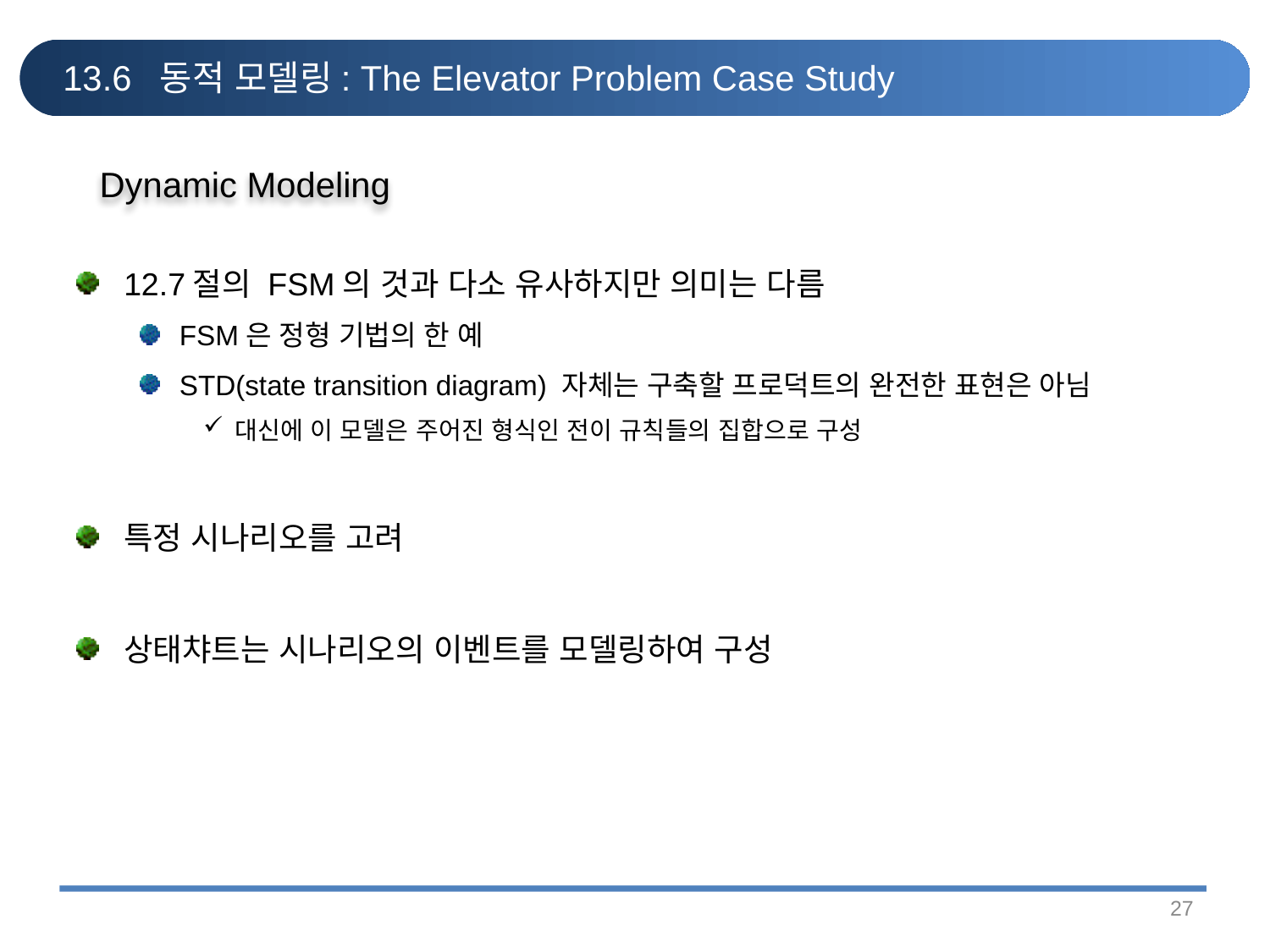

# 13.6  동적 모델링: The Elevator Problem Case Study
Dynamic Modeling
12.7절의 FSM의 것과 다소 유사하지만 의미는 다름
FSM은 정형 기법의 한 예
STD(state transition diagram) 자체는 구축할 프로덕트의 완전한 표현은 아님
대신에 이 모델은 주어진 형식인 전이 규칙들의 집합으로 구성

특정 시나리오를 고려

상태챠트는 시나리오의 이벤트를 모델링하여 구성
27